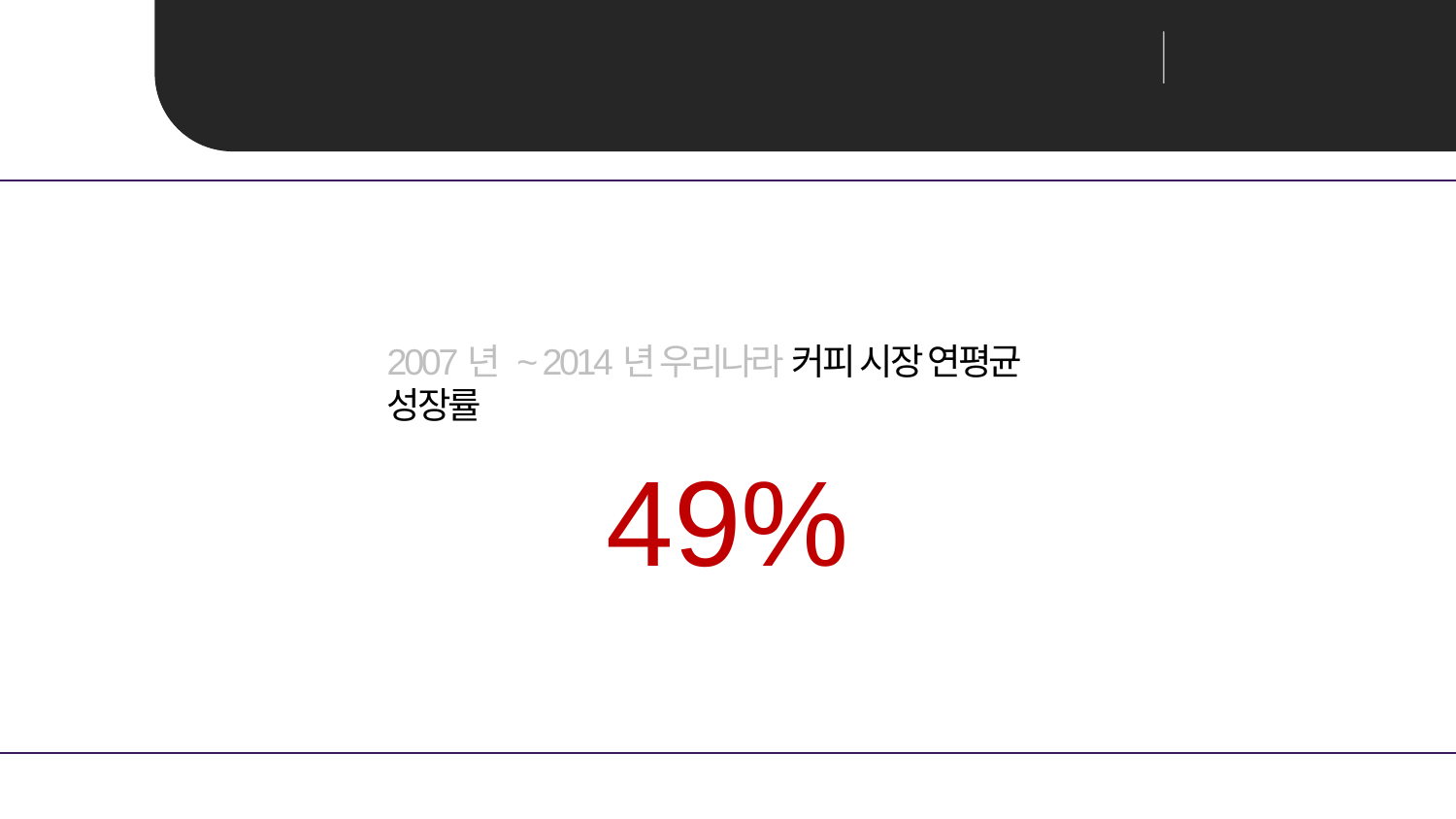

Mobile Programming
teamProject 최종발표
Unit  01 ㅣ  프로젝트 개요_ Project Introduction

2007년 ~ 2014년 우리나라 커피 시장 연평균 성장률
49%